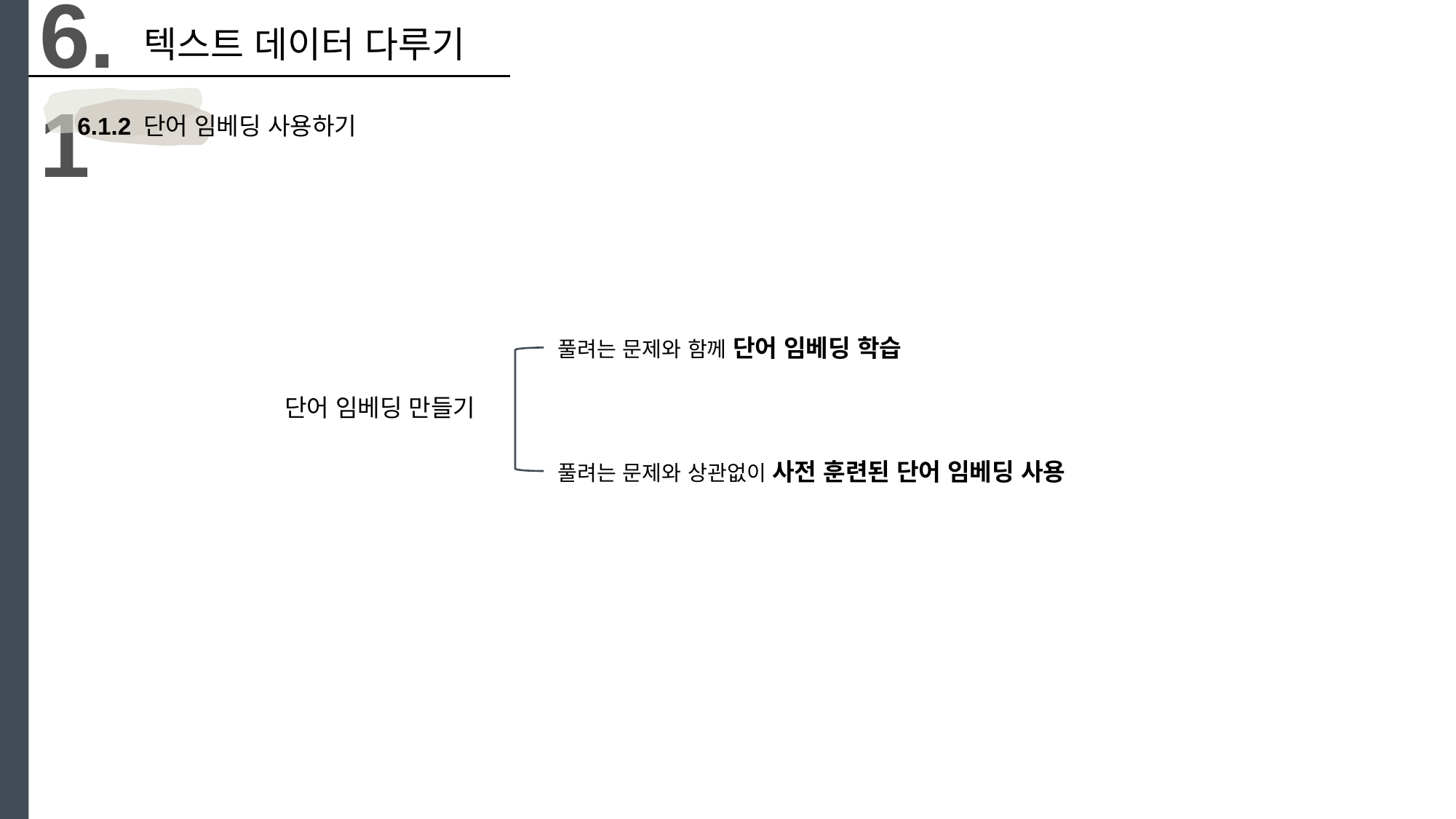

6.1
텍스트 데이터 다루기

6.1.2 단어 임베딩 사용하기

풀려는 문제와 함께 단어 임베딩 학습

단어 임베딩 만들기
풀려는 문제와 상관없이 사전 훈련된 단어 임베딩 사용